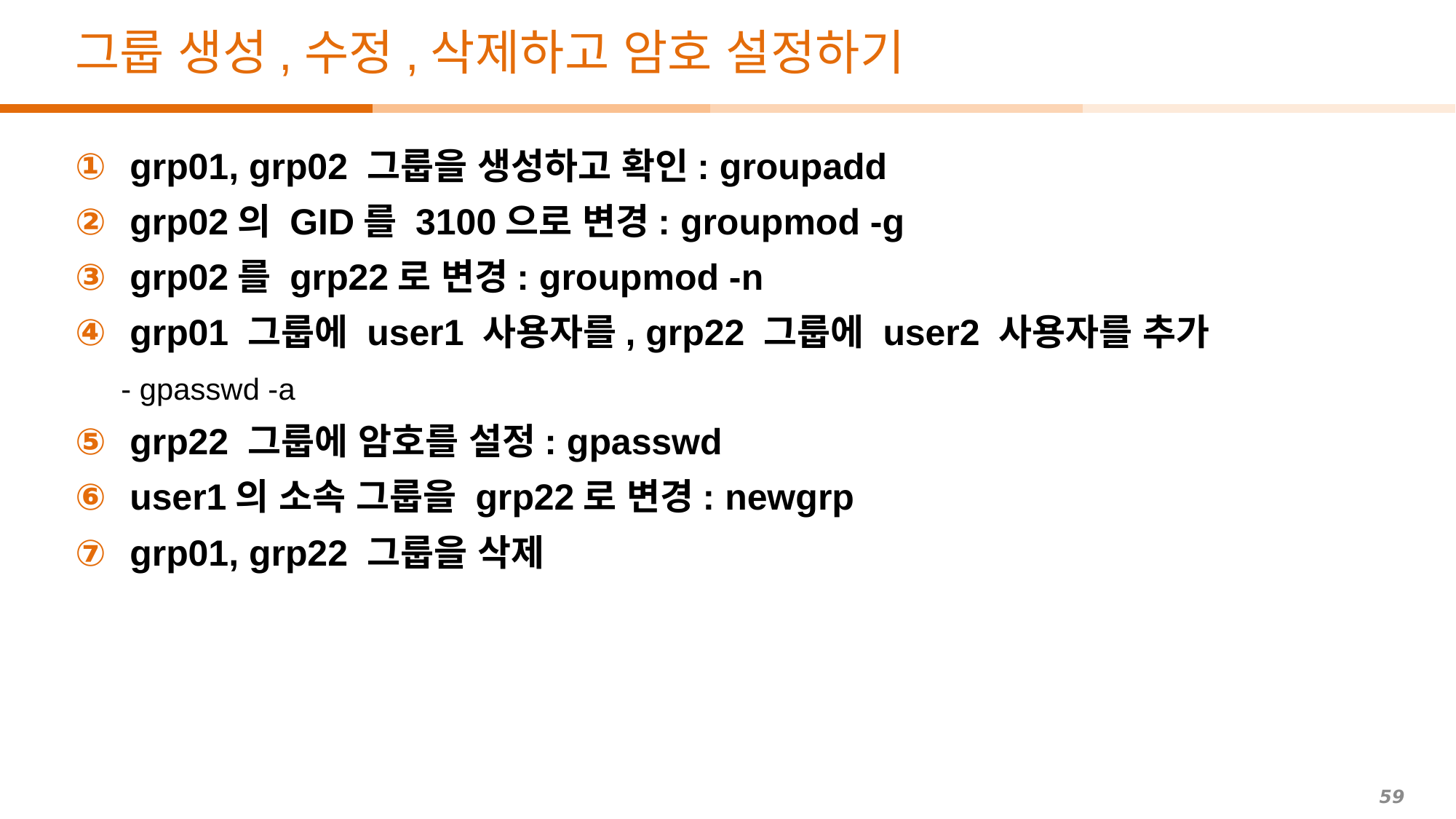

# 그룹 생성,수정,삭제하고 암호 설정하기
grp01, grp02 그룹을 생성하고 확인: groupadd
grp02의 GID를 3100으로 변경: groupmod -g
grp02를 grp22로 변경: groupmod -n
grp01 그룹에 user1 사용자를, grp22 그룹에 user2 사용자를 추가
    - gpasswd -a
grp22 그룹에 암호를 설정: gpasswd
user1의 소속 그룹을 grp22로 변경: newgrp
grp01, grp22 그룹을 삭제